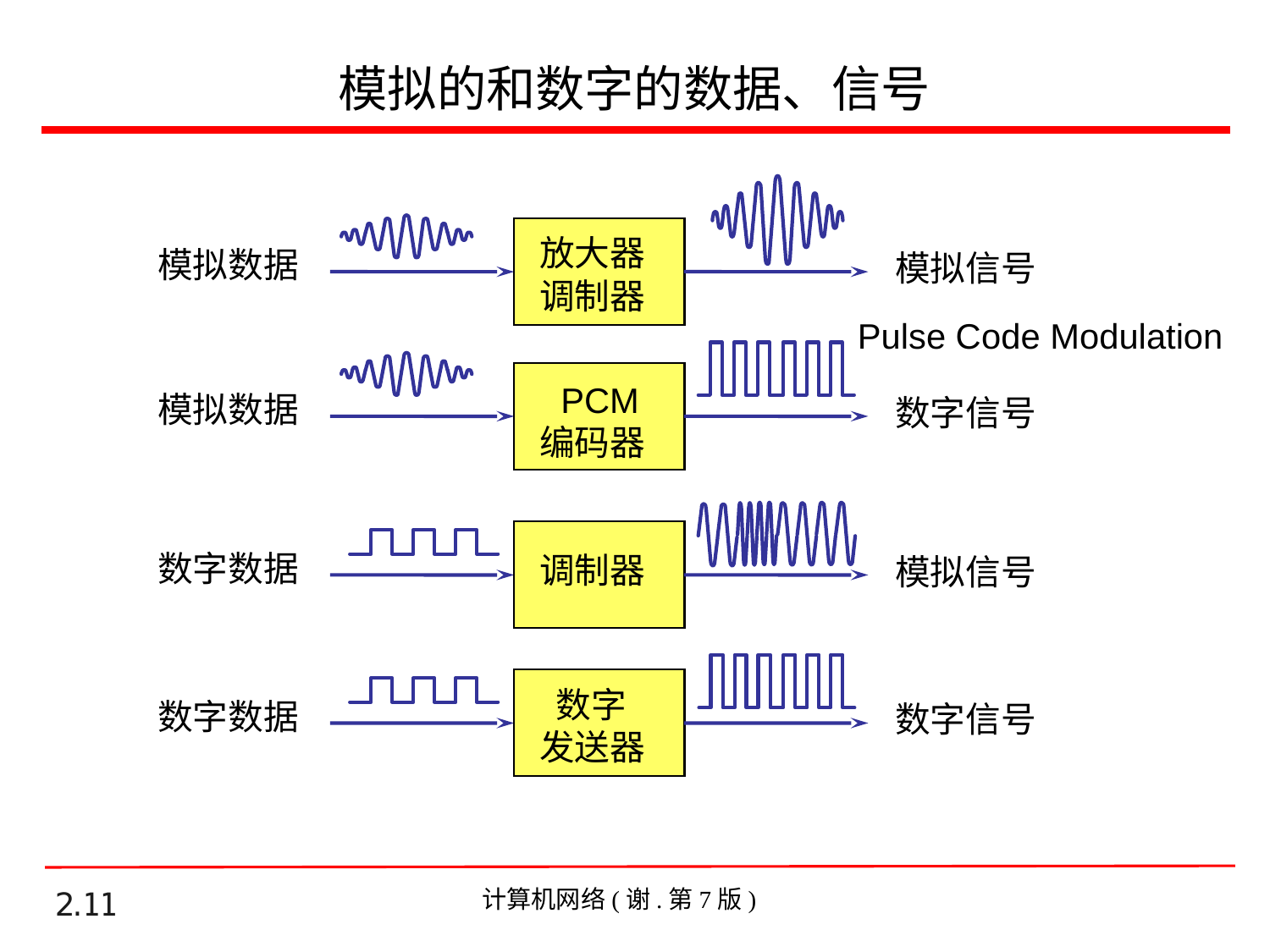

# 模拟的和数字的数据、信号

放大器
调制器
模拟数据
模拟信号

Pulse Code Modulation

 PCM
编码器
模拟数据
数字信号

数字数据
调制器
模拟信号

 数字
发送器

数字数据
数字信号